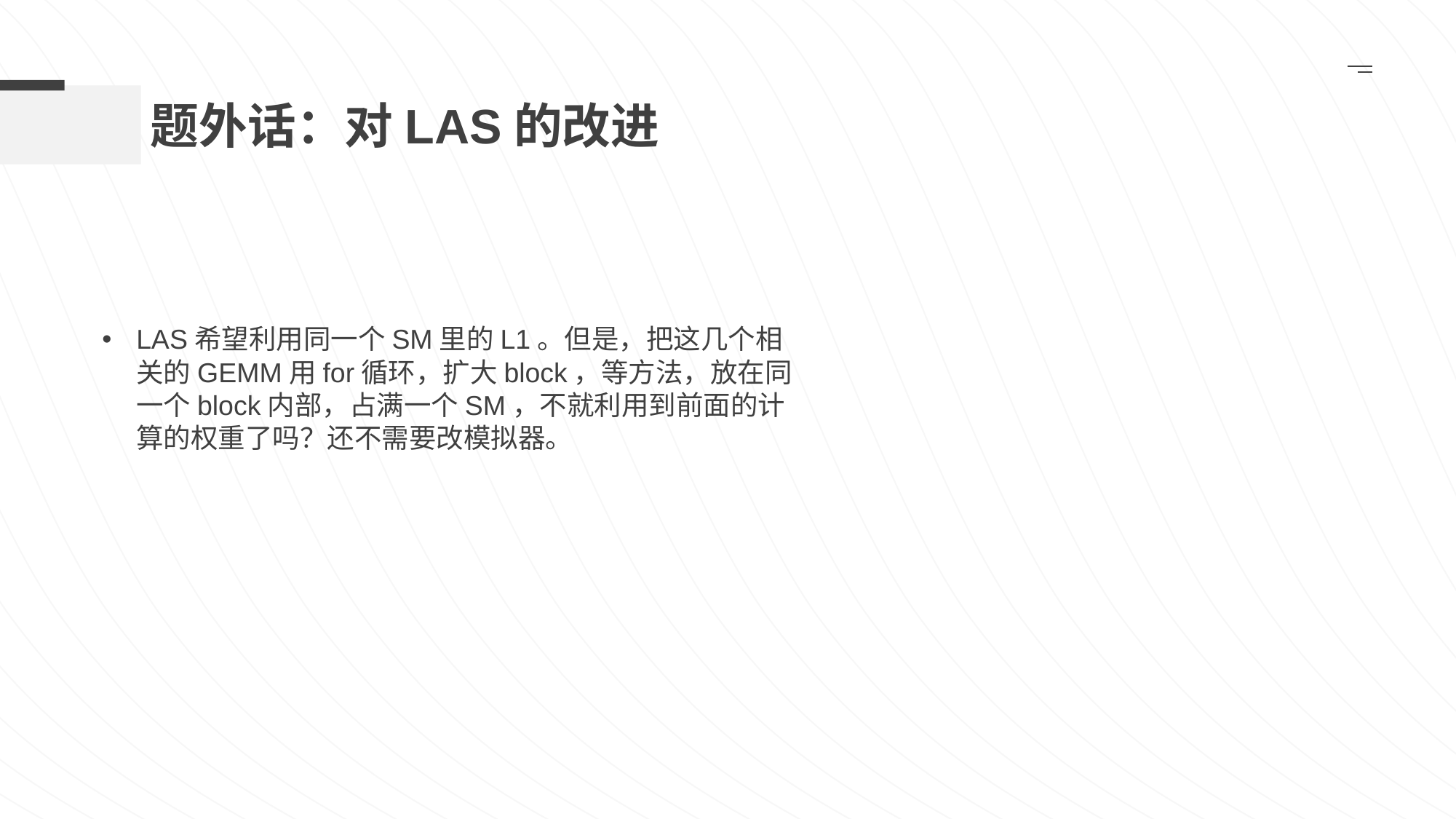

题外话：对LAS的改进
LAS希望利用同一个SM里的L1。但是，把这几个相关的GEMM用for循环，扩大block，等方法，放在同一个block内部，占满一个SM，不就利用到前面的计算的权重了吗？还不需要改模拟器。